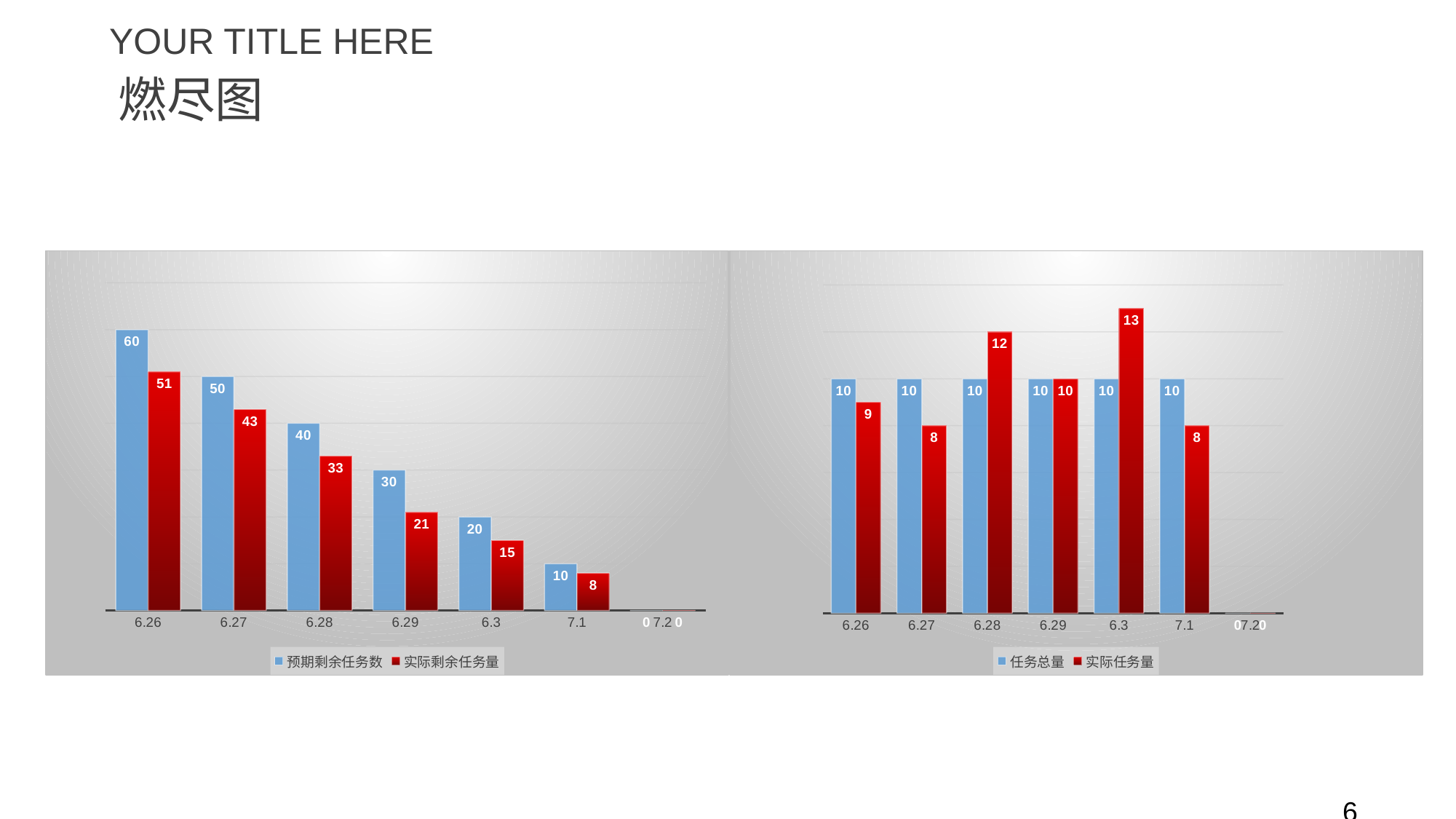

YOUR TITLE HERE
燃尽图

### Chart

| Category | 任务总量 | 实际任务量 |
|---|---|---|
| 6.26 | 10.0 | 9.0 |
| 6.27 | 10.0 | 8.0 |
| 6.28 | 10.0 | 12.0 |
| 6.29 | 10.0 | 10.0 |
| 6.3 | 10.0 | 13.0 |
| 7.1 | 10.0 | 8.0 |
| 7.2 | 0.0 | 0.0 |

### Chart

| Category | 预期剩余任务数 | 实际剩余任务量 |
|---|---|---|
| 6.26 | 60.0 | 51.0 |
| 6.27 | 50.0 | 43.0 |
| 6.28 | 40.0 | 33.0 |
| 6.29 | 30.0 | 21.0 |
| 6.3 | 20.0 | 15.0 |
| 7.1 | 10.0 | 8.0 |
| 7.2 | 0.0 | 0.0 |
6